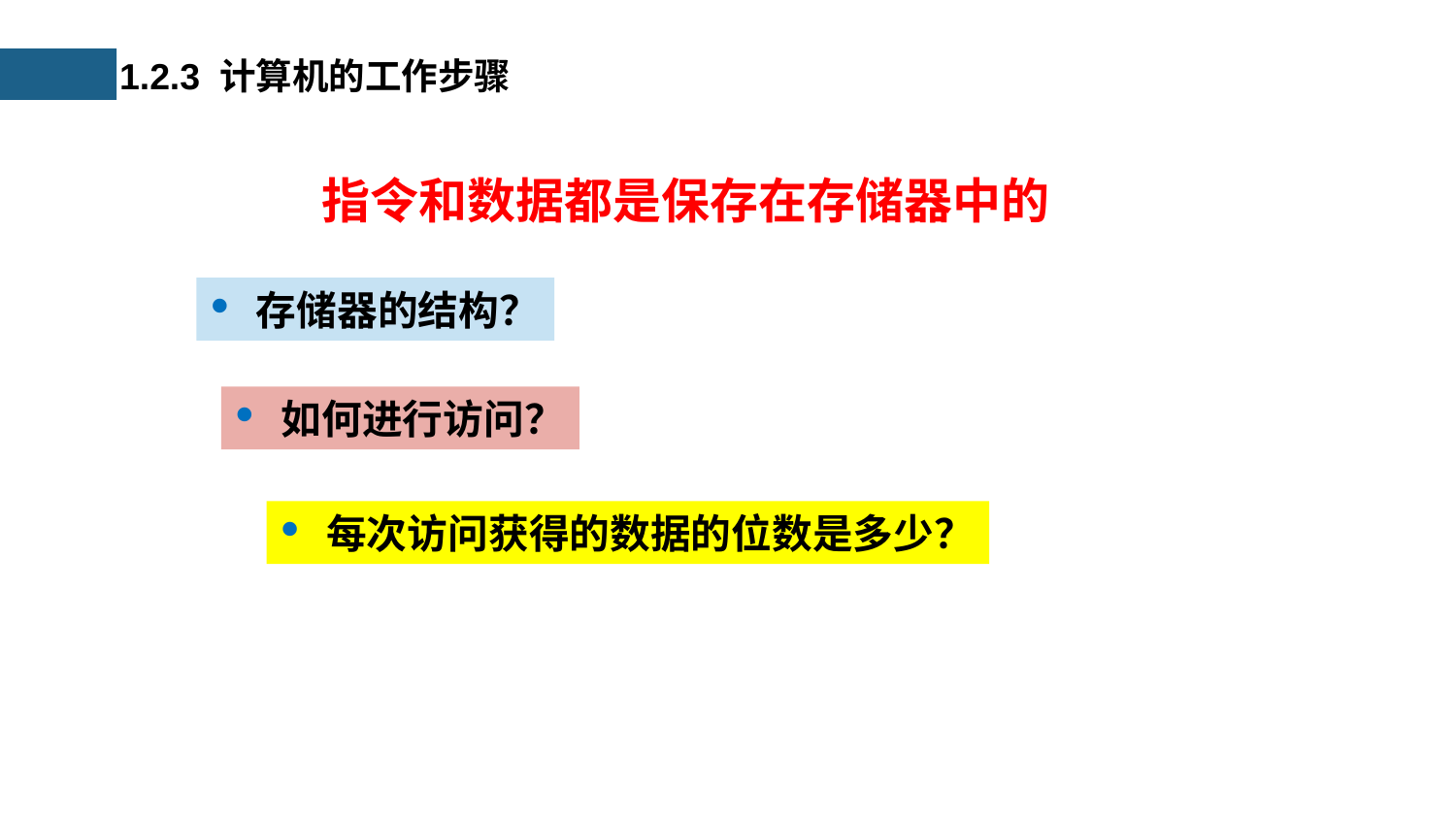

1.2.3 计算机的工作步骤
指令和数据都是保存在存储器中的
存储器的结构？
如何进行访问？
每次访问获得的数据的位数是多少？